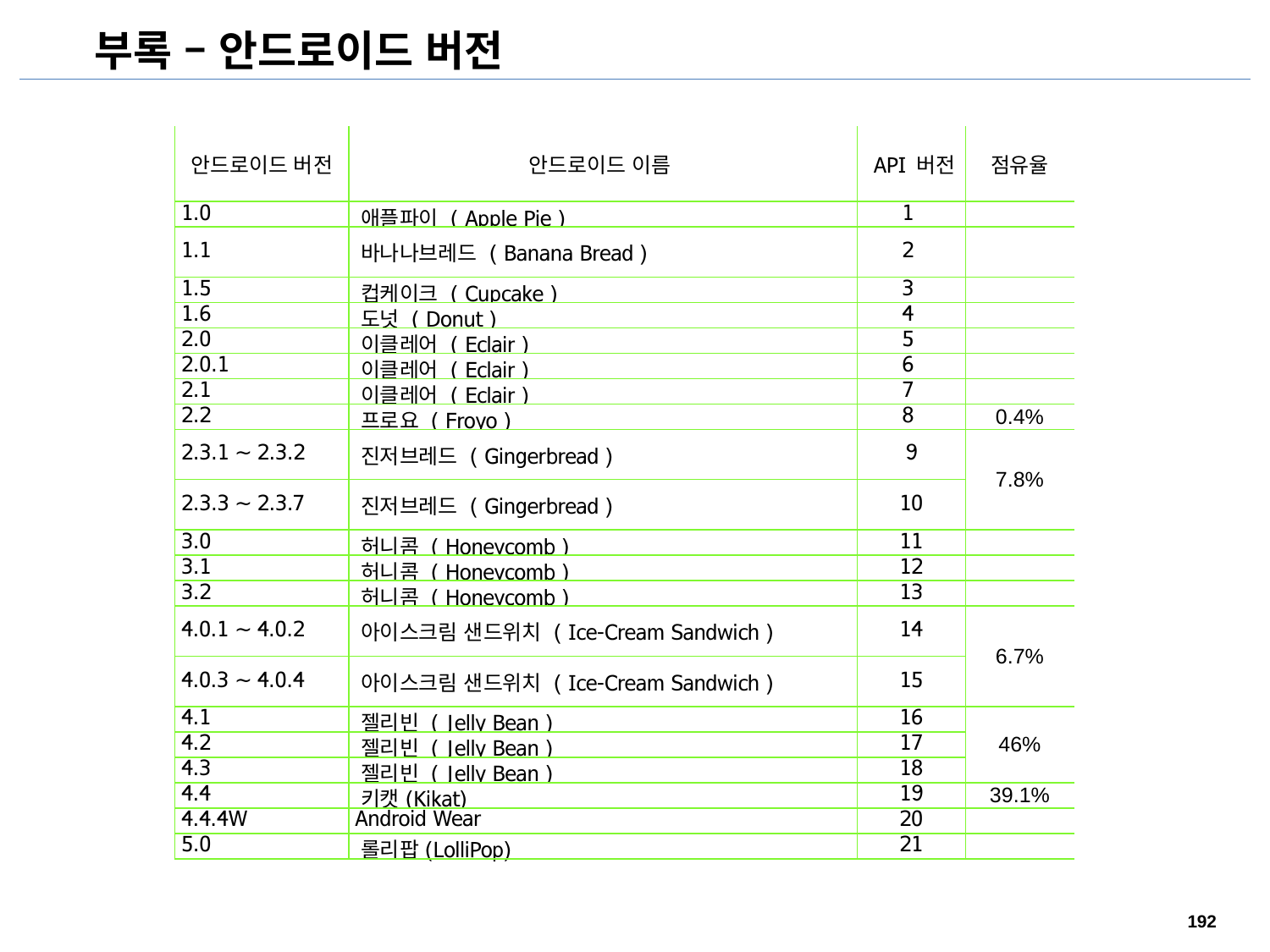

부록 – 안드로이드 버전
| 안드로이드 버전 | 안드로이드 이름 | API 버전 | 점유율 |
| --- | --- | --- | --- |
| 1.0 | 애플파이 ( Apple Pie ) | 1 |  |
| 1.1 | 바나나브레드 ( Banana Bread ) | 2 |  |
| 1.5 | 컵케이크 ( Cupcake ) | 3 |  |
| 1.6 | 도넛 ( Donut ) | 4 |  |
| 2.0 | 이클레어 ( Eclair ) | 5 |  |
| 2.0.1 | 이클레어 ( Eclair ) | 6 |  |
| 2.1 | 이클레어 ( Eclair ) | 7 |  |
| 2.2 | 프로요 ( Froyo ) | 8 | 0.4% |
| 2.3.1 ~ 2.3.2 | 진저브레드 ( Gingerbread ) | 9 | 7.8% |
| 2.3.3 ~ 2.3.7 | 진저브레드 ( Gingerbread ) | 10 |  |
| 3.0 | 허니콤 ( Honeycomb ) | 11 |  |
| 3.1 | 허니콤 ( Honeycomb ) | 12 |  |
| 3.2 | 허니콤 ( Honeycomb ) | 13 |  |
| 4.0.1 ~ 4.0.2 | 아이스크림 샌드위치 ( Ice-Cream Sandwich ) | 14 | 6.7% |
| 4.0.3 ~ 4.0.4 | 아이스크림 샌드위치 ( Ice-Cream Sandwich ) | 15 |  |
| 4.1 | 젤리빈 ( Jelly Bean ) | 16 | 46% |
| 4.2 | 젤리빈 ( Jelly Bean ) | 17 |  |
| 4.3 | 젤리빈 ( Jelly Bean ) | 18 |  |
| 4.4 | 키캣(Kikat) | 19 | 39.1% |
| 4.4.4W | Android Wear | 20 |  |
| 5.0 | 롤리팝(LolliPop) | 21 |  |